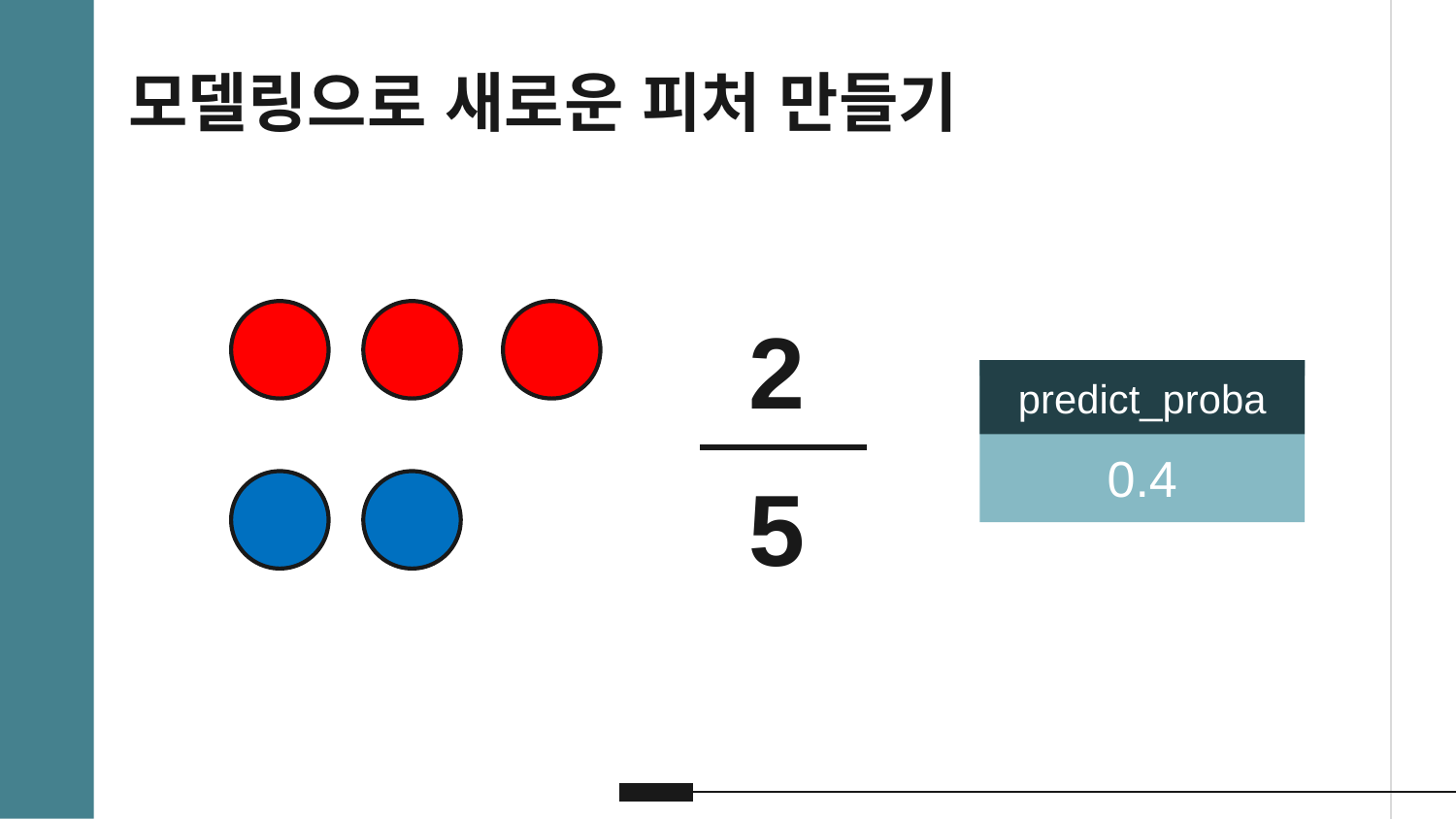

모델링으로 새로운 피처 만들기
2

5

0.4
predict_proba